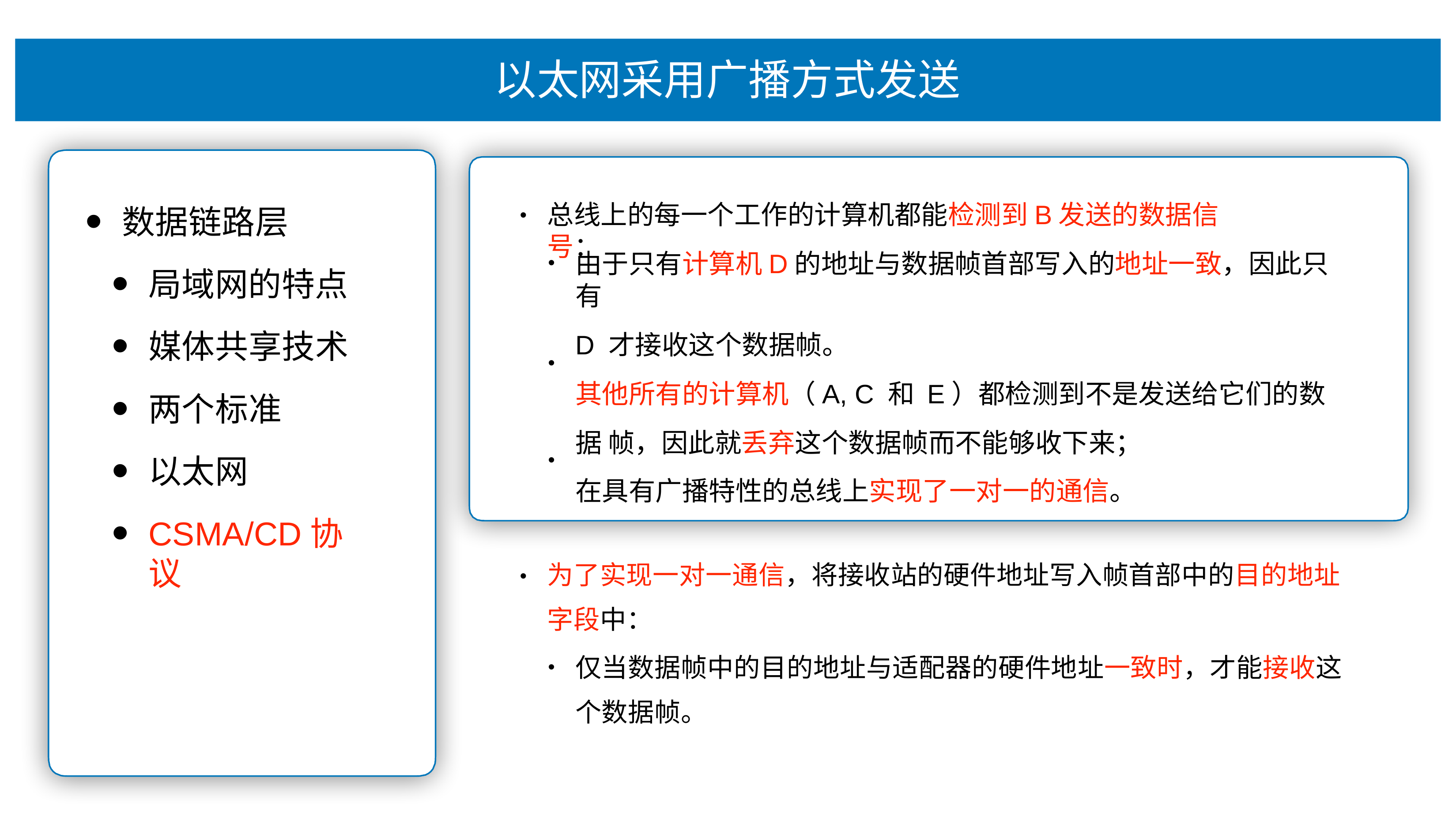

# 以太⽹采⽤⼴播⽅式发送

数据链路层
局域⽹的特点
媒体共享技术
两个标准
以太⽹
CSMA/CD协议
总线上的每⼀个⼯作的计算机都能检测到B发送的数据信号：
•
由于只有计算机D的地址与数据帧⾸部写⼊的地址⼀致，因此只有
D 才接收这个数据帧。
其他所有的计算机（A, C 和 E）都检测到不是发送给它们的数据 帧，因此就丢弃这个数据帧⽽不能够收下来；
在具有⼴播特性的总线上实现了⼀对⼀的通信。
•
•
为了实现⼀对⼀通信，将接收站的硬件地址写⼊帧⾸部中的⽬的地址 字段中：
仅当数据帧中的⽬的地址与适配器的硬件地址⼀致时，才能接收这 个数据帧。
•